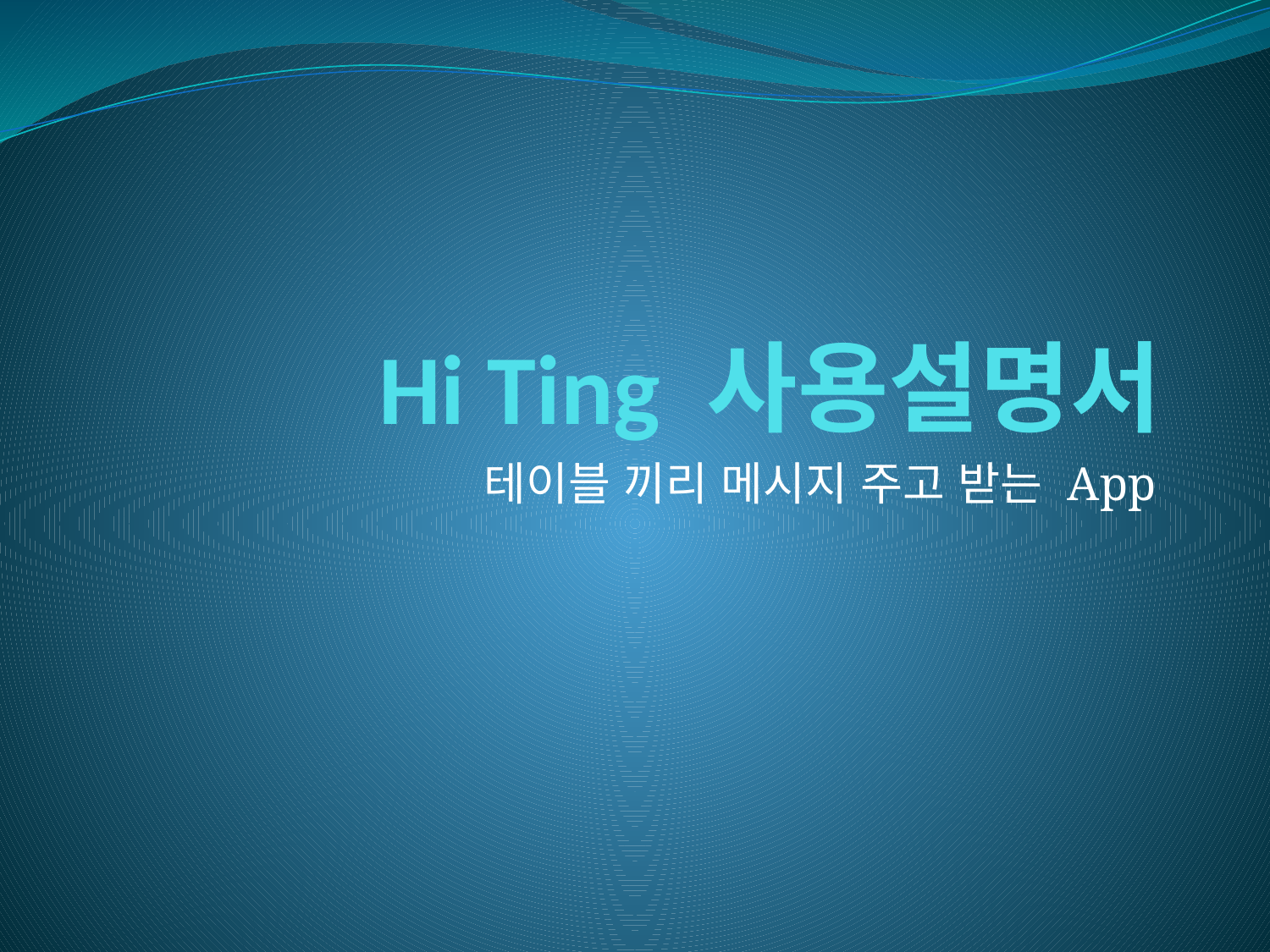

# Hi Ting 사용설명서
테이블 끼리 메시지 주고 받는 App